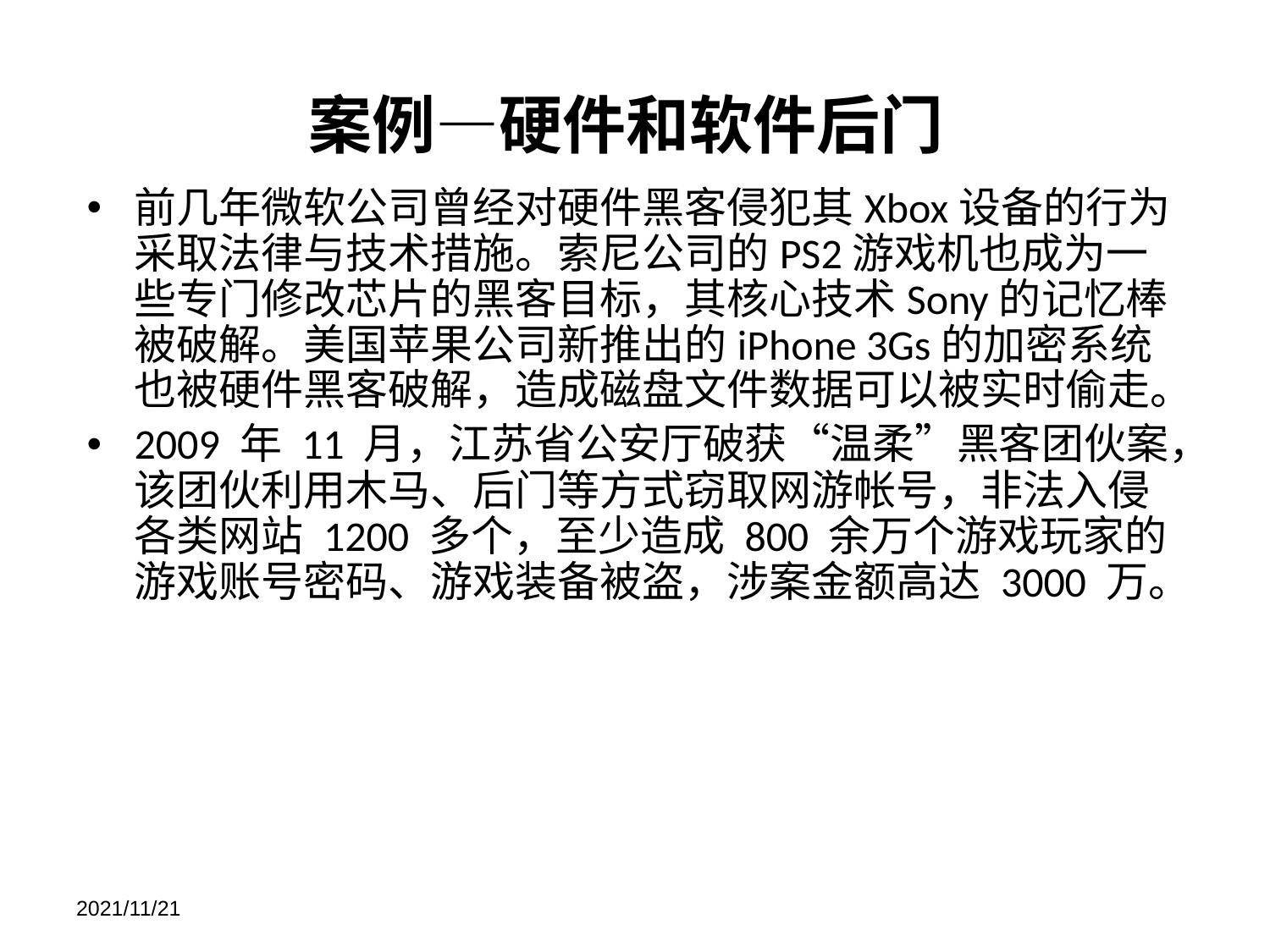

案例—硬件和软件后门
前几年微软公司曾经对硬件黑客侵犯其Xbox设备的行为采取法律与技术措施。索尼公司的PS2游戏机也成为一些专门修改芯片的黑客目标，其核心技术Sony的记忆棒被破解。美国苹果公司新推出的iPhone 3Gs的加密系统也被硬件黑客破解，造成磁盘文件数据可以被实时偷走。
2009 年 11 月，江苏省公安厅破获“温柔”黑客团伙案，该团伙利用木马、后门等方式窃取网游帐号，非法入侵各类网站 1200 多个，至少造成 800 余万个游戏玩家的游戏账号密码、游戏装备被盗，涉案金额高达 3000 万。
2021/11/21